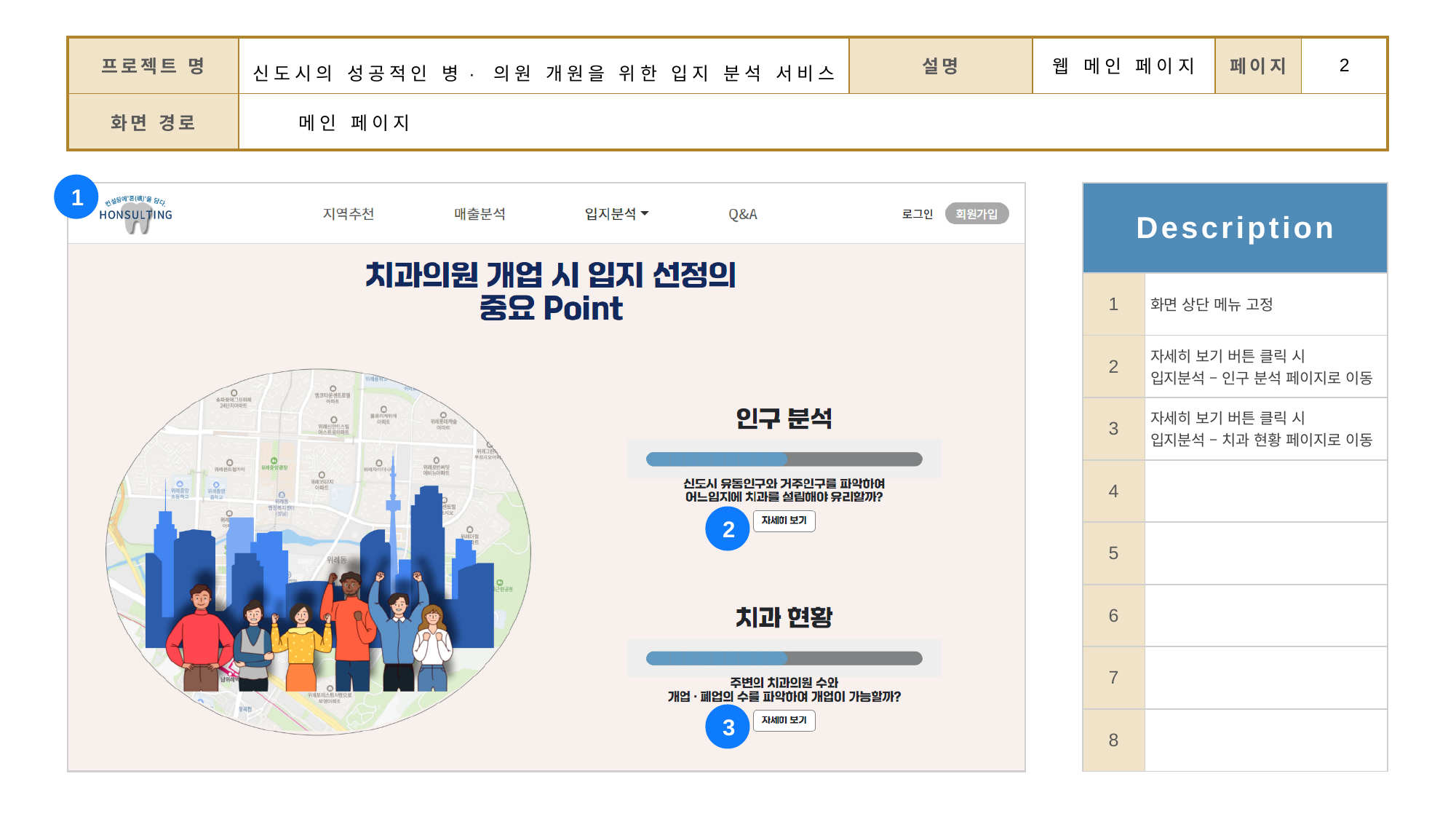

| 프로젝트 명 | 신도시의 성공적인 병·의원 개원을 위한 입지 분석 서비스 | 설명 | 웹 메인 페이지 | 페이지 | 2 |
| --- | --- | --- | --- | --- | --- |
| 화면 경로 | 메인 페이지 |  |  |  |  |
1

| Description |  |
| --- | --- |
| 1 | 화면 상단 메뉴 고정 |
| 2 | 자세히 보기 버튼 클릭 시 입지분석 – 인구 분석 페이지로 이동 |
| 3 | 자세히 보기 버튼 클릭 시 입지분석 – 치과 현황 페이지로 이동 |
| 4 |  |
| 5 |  |
| 6 |  |
| 7 |  |
| 8 |  |
2
3